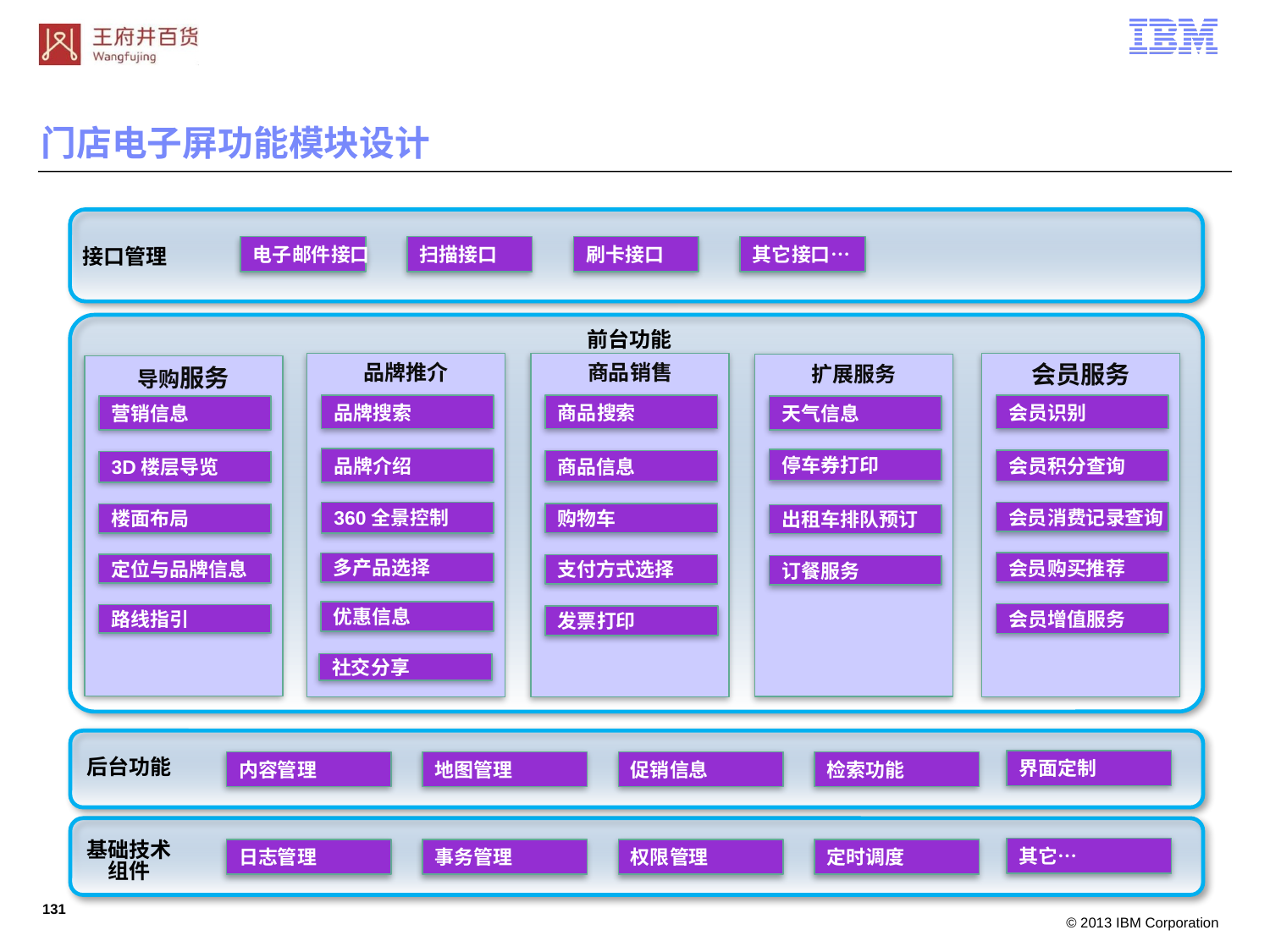

门店电子屏功能模块设计

接口管理
电子邮件接口
扫描接口
刷卡接口
其它接口…

前台功能
品牌推介
商品销售
会员服务
扩展服务
导购服务
品牌搜索
商品搜索
会员识别
营销信息
天气信息
品牌介绍
停车券打印
会员积分查询
商品信息
3D楼层导览
360全景控制
会员消费记录查询
购物车
楼面布局
出租车排队预订
会员购买推荐
多产品选择
定位与品牌信息
支付方式选择
订餐服务
优惠信息
会员增值服务
路线指引
发票打印
社交分享

后台功能
界面定制
内容管理
地图管理
促销信息
检索功能

基础技术
组件
其它…
日志管理
事务管理
权限管理
定时调度
131